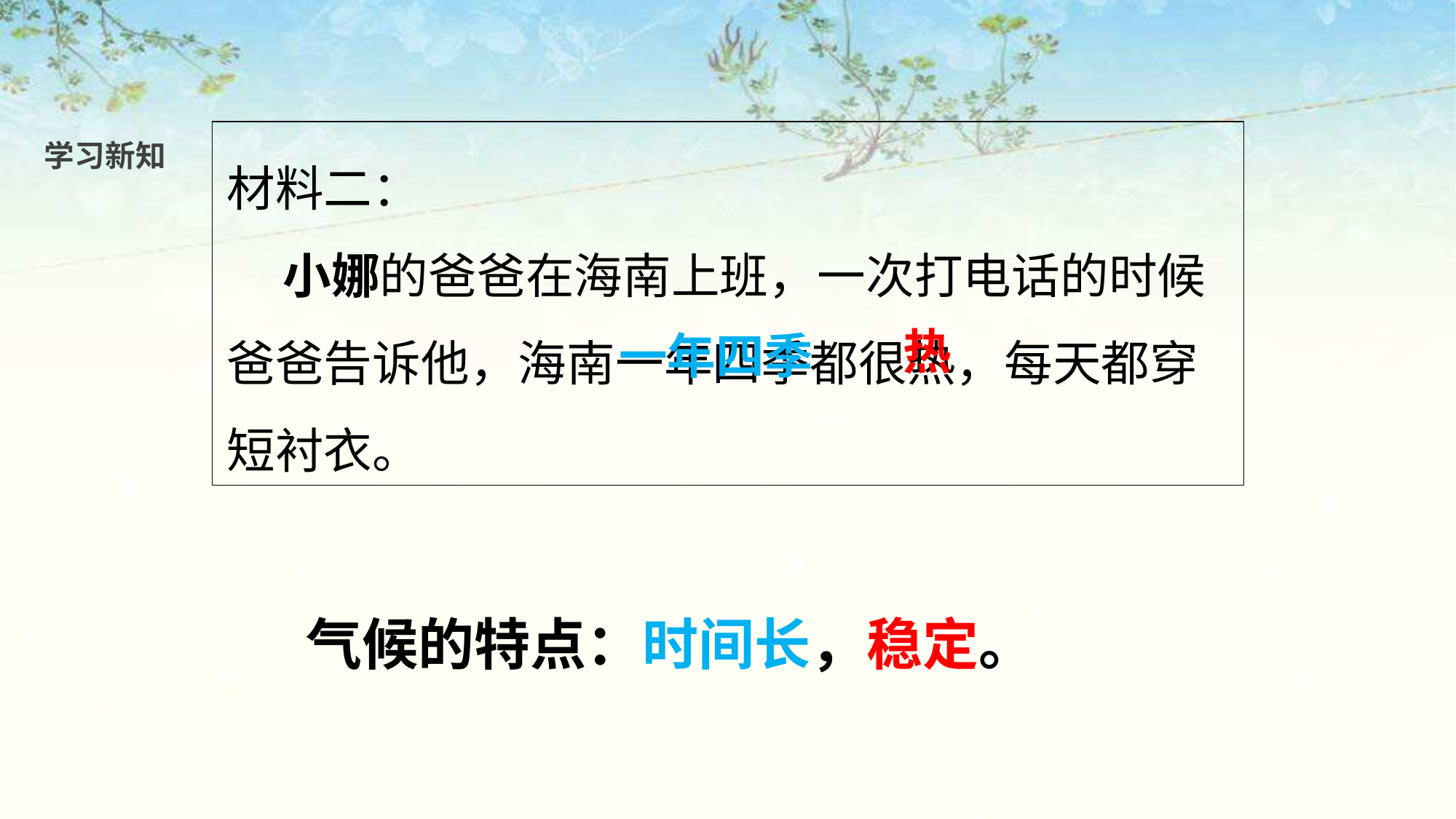

材料二：
    小娜的爸爸在海南上班，一次打电话的时候爸爸告诉他，海南一年四季都很热，每天都穿短衬衣。
学习新知
热
一年四季
气候的特点：时间长，稳定。